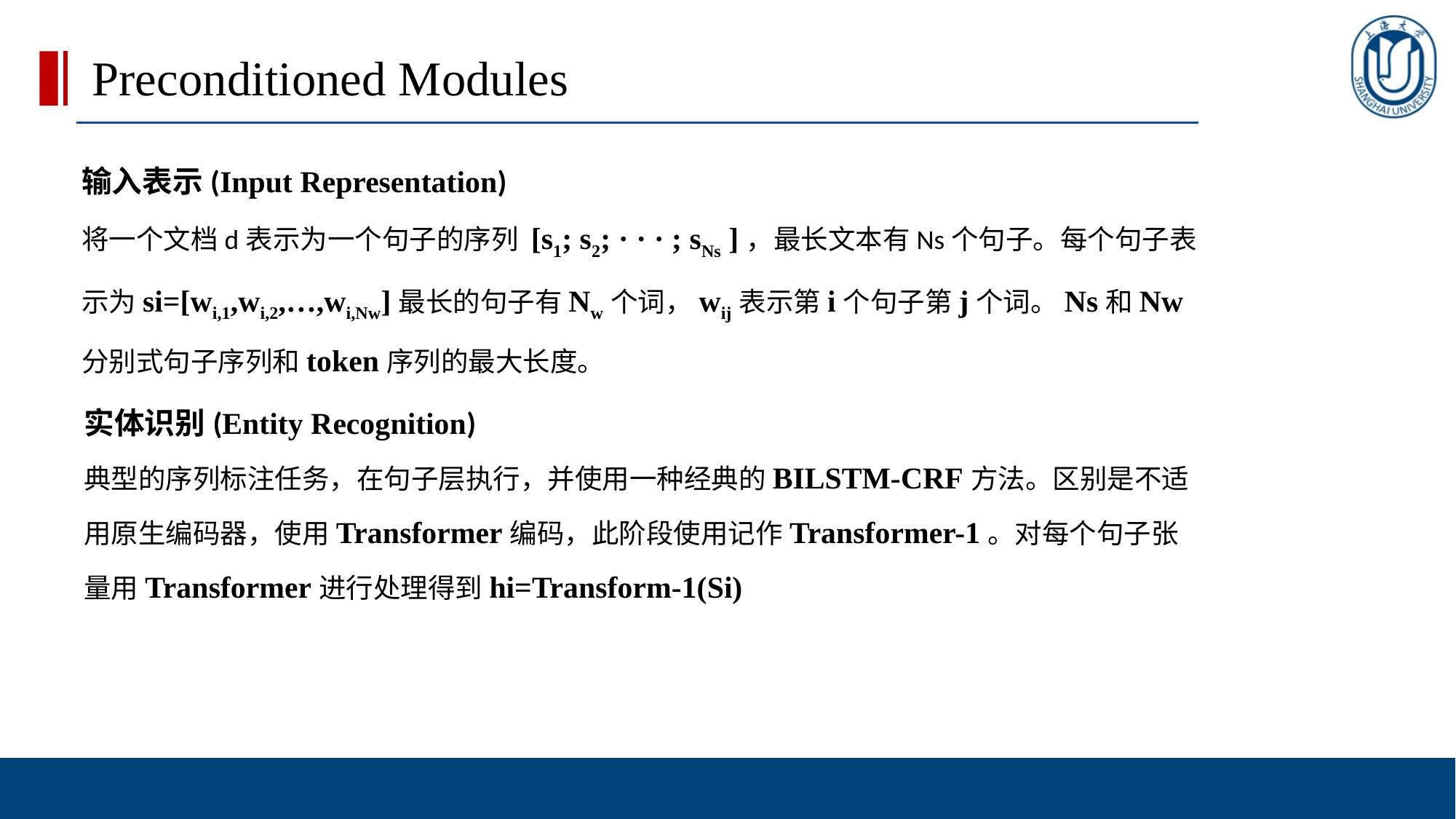

Preconditioned Modules
输入表示(Input Representation)
将一个文档d表示为一个句子的序列 [s1; s2; · · · ; sNs ]，最长文本有Ns个句子。每个句子表示为si=[wi,1,wi,2,…,wi,Nw]最长的句子有Nw个词，wij表示第i个句子第j个词。Ns和Nw分别式句子序列和token序列的最大长度。
实体识别(Entity Recognition)
典型的序列标注任务，在句子层执行，并使用一种经典的BILSTM-CRF方法。区别是不适用原生编码器，使用Transformer编码，此阶段使用记作Transformer-1。对每个句子张量用Transformer进行处理得到hi=Transform-1(Si)
103